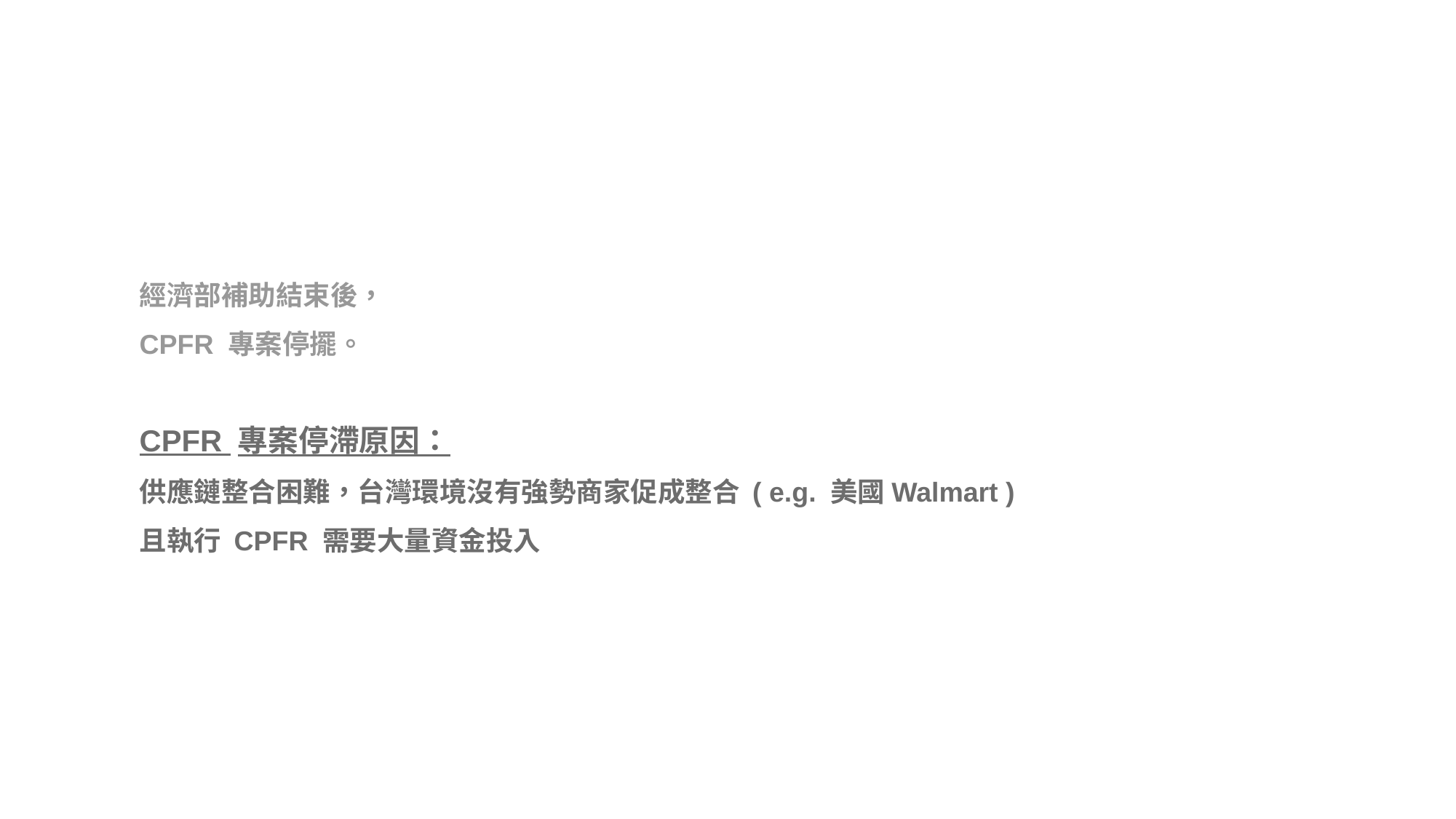

經濟部補助結束後，
CPFR 專案停擺。
CPFR 專案停滯原因：
供應鏈整合困難，台灣環境沒有強勢商家促成整合 ( e.g. 美國Walmart )
且執行 CPFR 需要大量資金投入